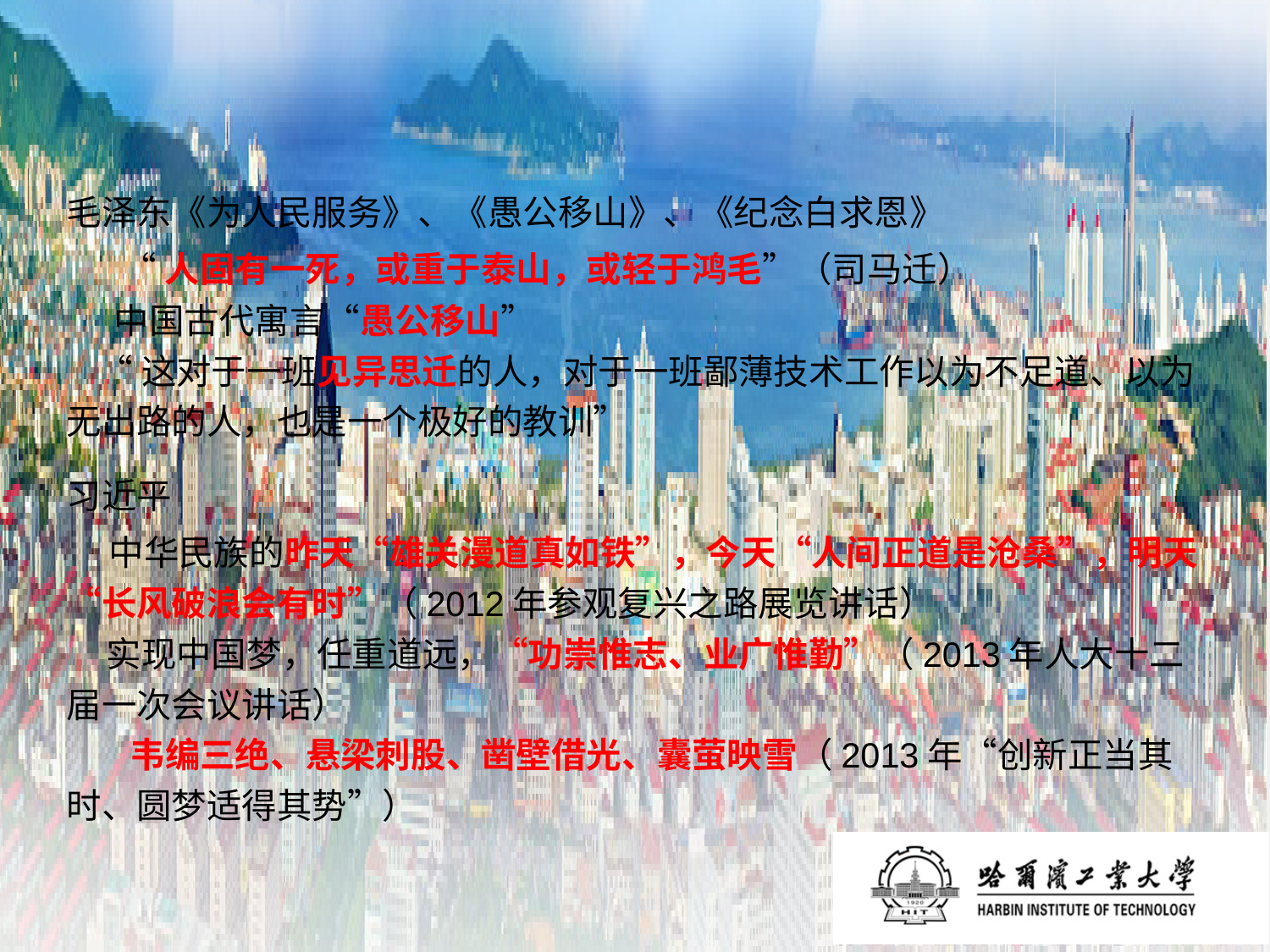

毛泽东《为人民服务》、《愚公移山》、《纪念白求恩》
      “人固有一死，或重于泰山，或轻于鸿毛”（司马迁）
     中国古代寓言“愚公移山”
    “这对于一班见异思迁的人，对于一班鄙薄技术工作以为不足道、以为无出路的人，也是一个极好的教训”
习近平
    中华民族的昨天“雄关漫道真如铁”，今天“人间正道是沧桑”，明天“长风破浪会有时”（2012年参观复兴之路展览讲话）
    实现中国梦，任重道远，“功崇惟志、业广惟勤”（2013年人大十二届一次会议讲话）
       韦编三绝、悬梁刺股、凿壁借光、囊萤映雪（2013年“创新正当其时、圆梦适得其势”）